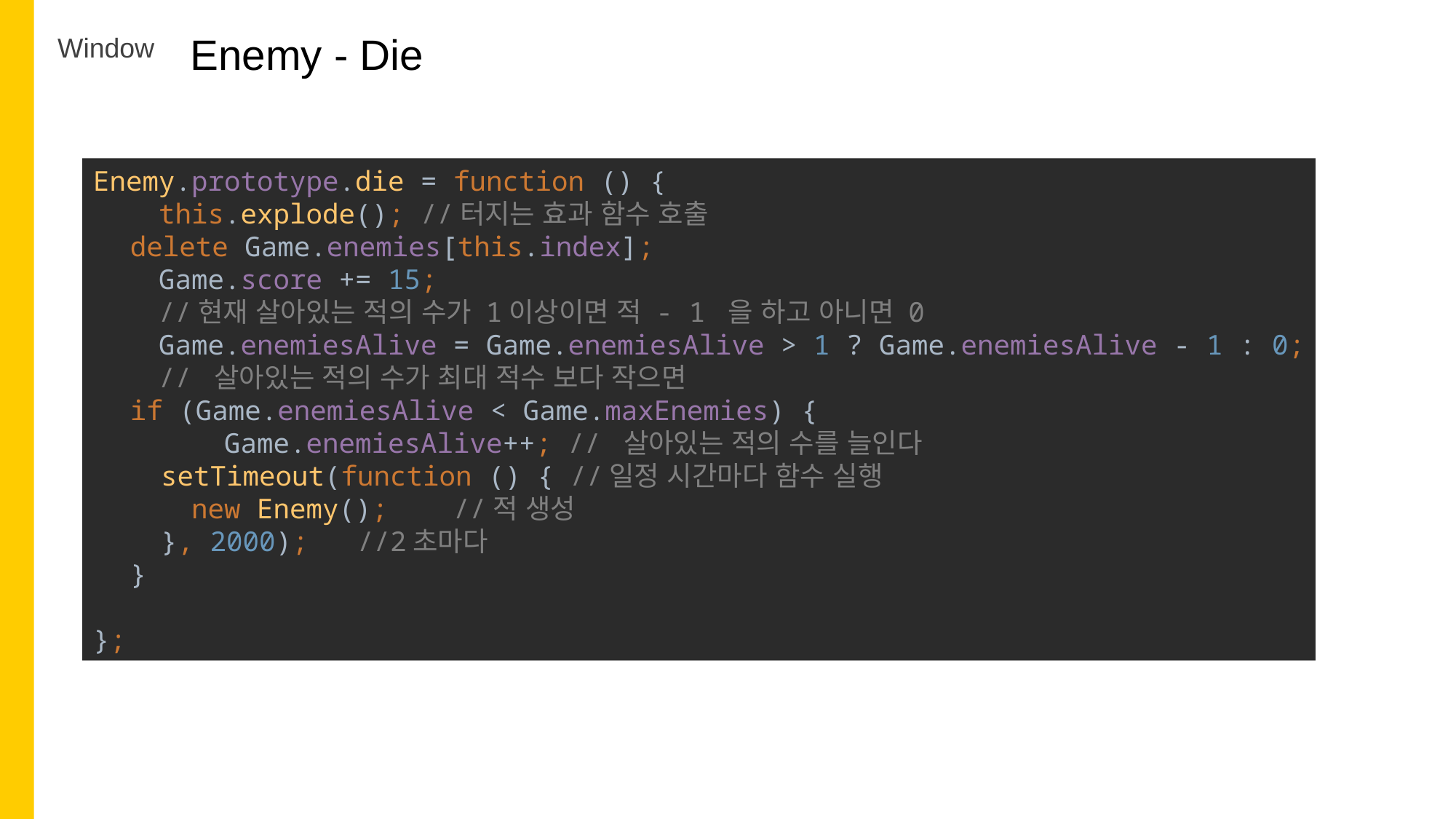

Enemy - Die
Window
Enemy.prototype.die = function () {
    this.explode(); //터지는 효과 함수 호출
    delete Game.enemies[this.index];
    Game.score += 15;
    //현재 살아있는 적의 수가 1이상이면 적 - 1 을 하고 아니면 0
    Game.enemiesAlive = Game.enemiesAlive > 1 ? Game.enemiesAlive - 1 : 0;
    // 살아있는 적의 수가 최대 적수 보다 작으면
    if (Game.enemiesAlive < Game.maxEnemies) {
        Game.enemiesAlive++; // 살아있는 적의 수를 늘인다
        setTimeout(function () { //일정 시간마다 함수 실행
            new Enemy();    //적 생성
        }, 2000);   //2초마다
    }
};